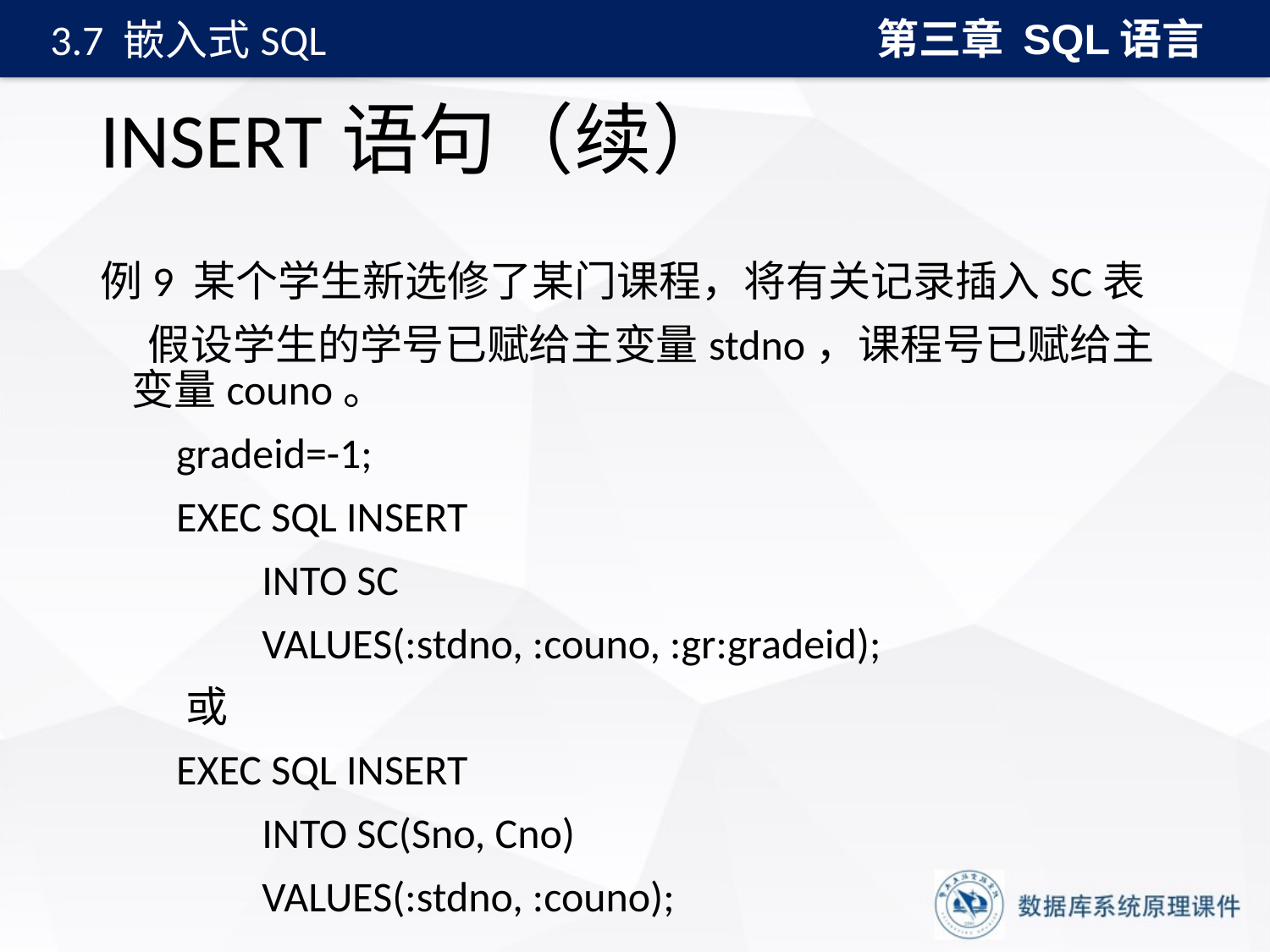

第三章 SQL语言
3.7 嵌入式SQL
# INSERT语句（续）
例9 某个学生新选修了某门课程，将有关记录插入SC表
    假设学生的学号已赋给主变量stdno，课程号已赋给主变量couno。
        gradeid=-1;
        EXEC SQL INSERT
                 INTO SC
                 VALUES(:stdno, :couno, :gr:gradeid);
        或
        EXEC SQL INSERT
                 INTO SC(Sno, Cno)
                 VALUES(:stdno, :couno);